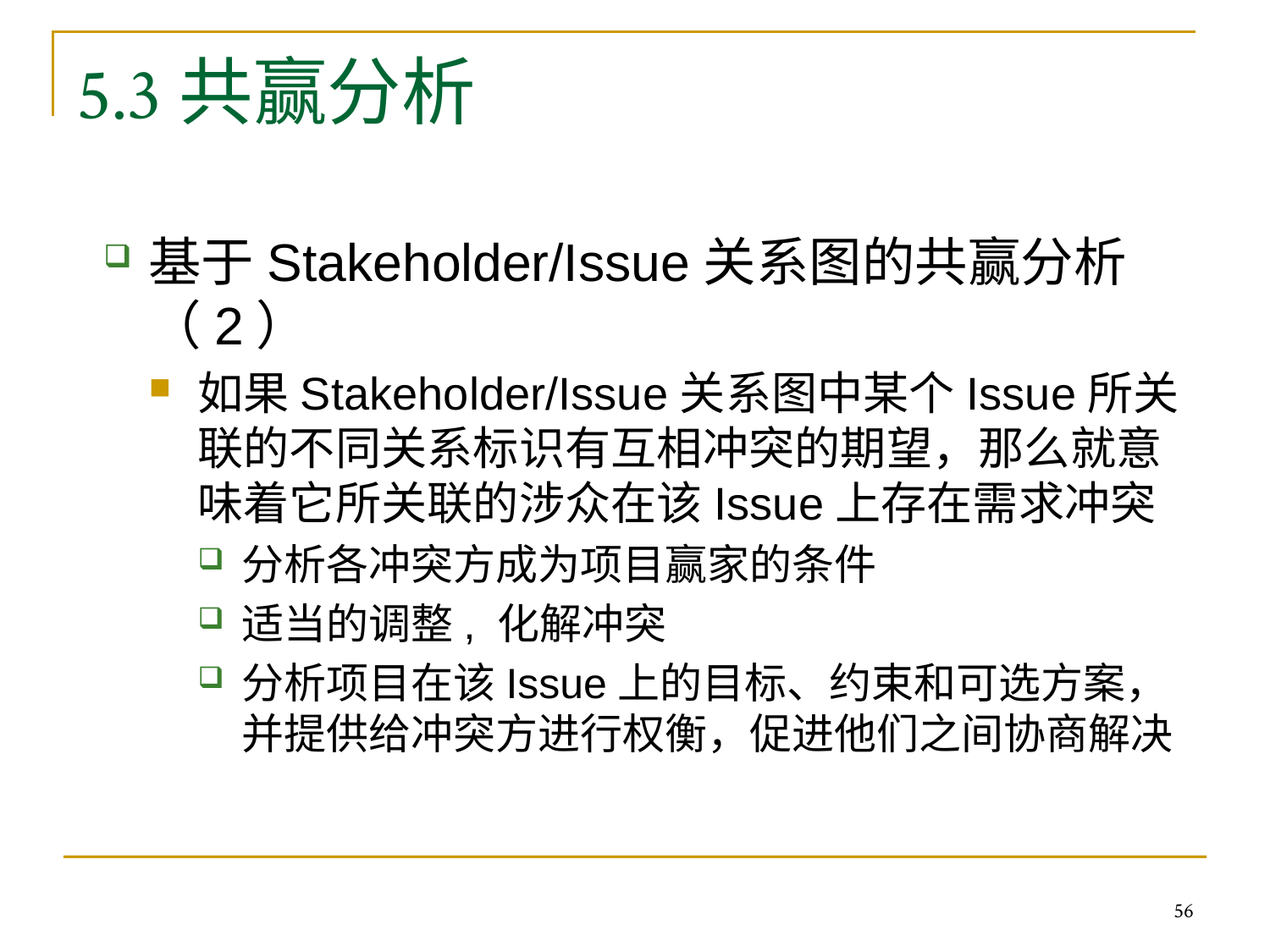

# 5.3共赢分析
基于Stakeholder/Issue关系图的共赢分析（2）
如果Stakeholder/Issue关系图中某个Issue所关联的不同关系标识有互相冲突的期望，那么就意味着它所关联的涉众在该Issue上存在需求冲突
分析各冲突方成为项目赢家的条件
适当的调整, 化解冲突
分析项目在该Issue上的目标、约束和可选方案，并提供给冲突方进行权衡，促进他们之间协商解决
56